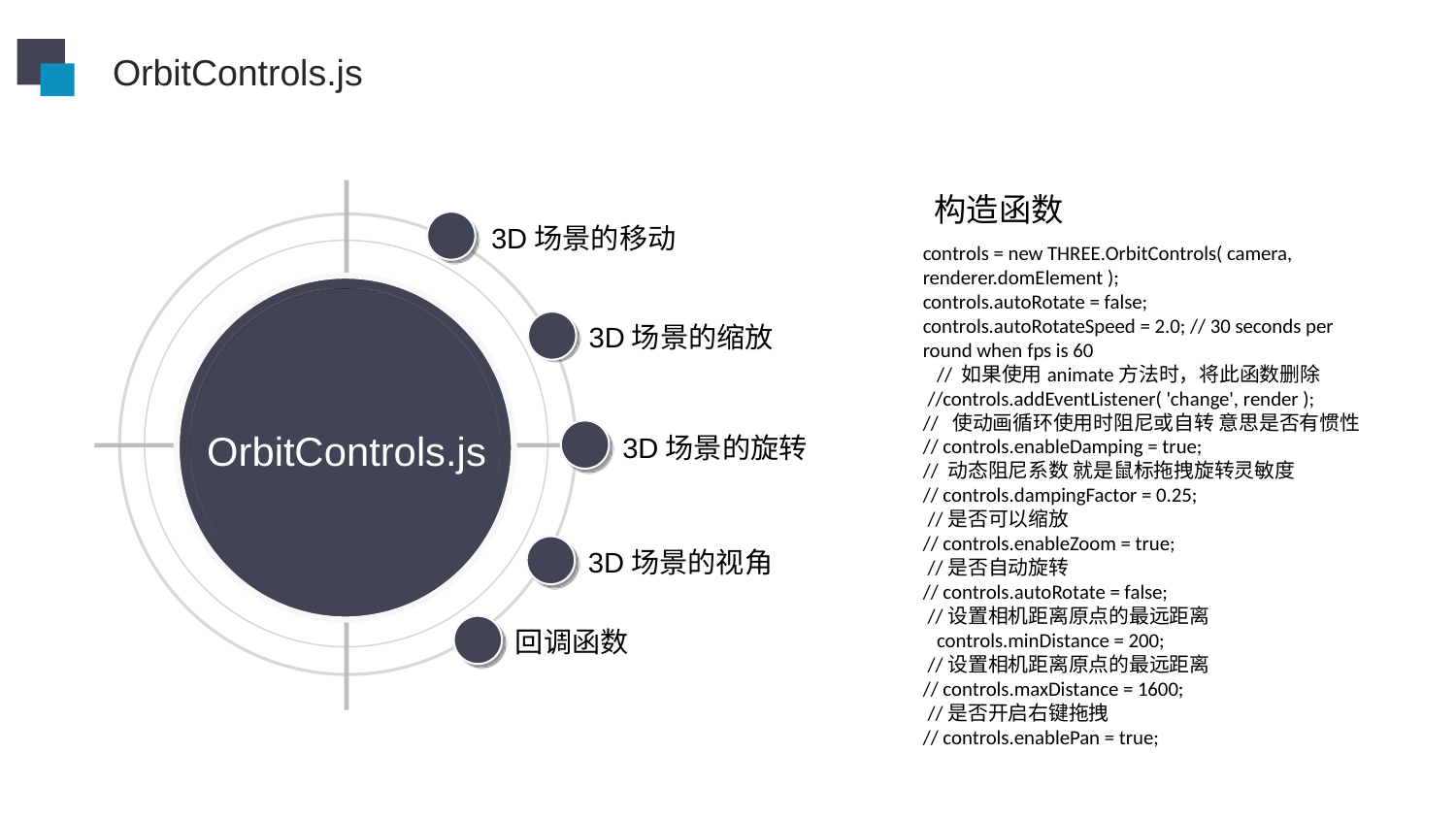

OrbitControls.js

构造函数

3D场景的移动
controls = new THREE.OrbitControls( camera, renderer.domElement );
controls.autoRotate = false;
controls.autoRotateSpeed = 2.0; // 30 seconds per round when fps is 60
   // 如果使用animate方法时，将此函数删除
 //controls.addEventListener( 'change', render );
//  使动画循环使用时阻尼或自转 意思是否有惯性
// controls.enableDamping = true;
// 动态阻尼系数 就是鼠标拖拽旋转灵敏度
// controls.dampingFactor = 0.25;
 //是否可以缩放
// controls.enableZoom = true;
 //是否自动旋转
// controls.autoRotate = false;
 //设置相机距离原点的最远距离
   controls.minDistance = 200;
 //设置相机距离原点的最远距离
// controls.maxDistance = 1600;
 //是否开启右键拖拽
// controls.enablePan = true;

OrbitControls.js

3D场景的缩放

3D场景的旋转

3D场景的视角

回调函数